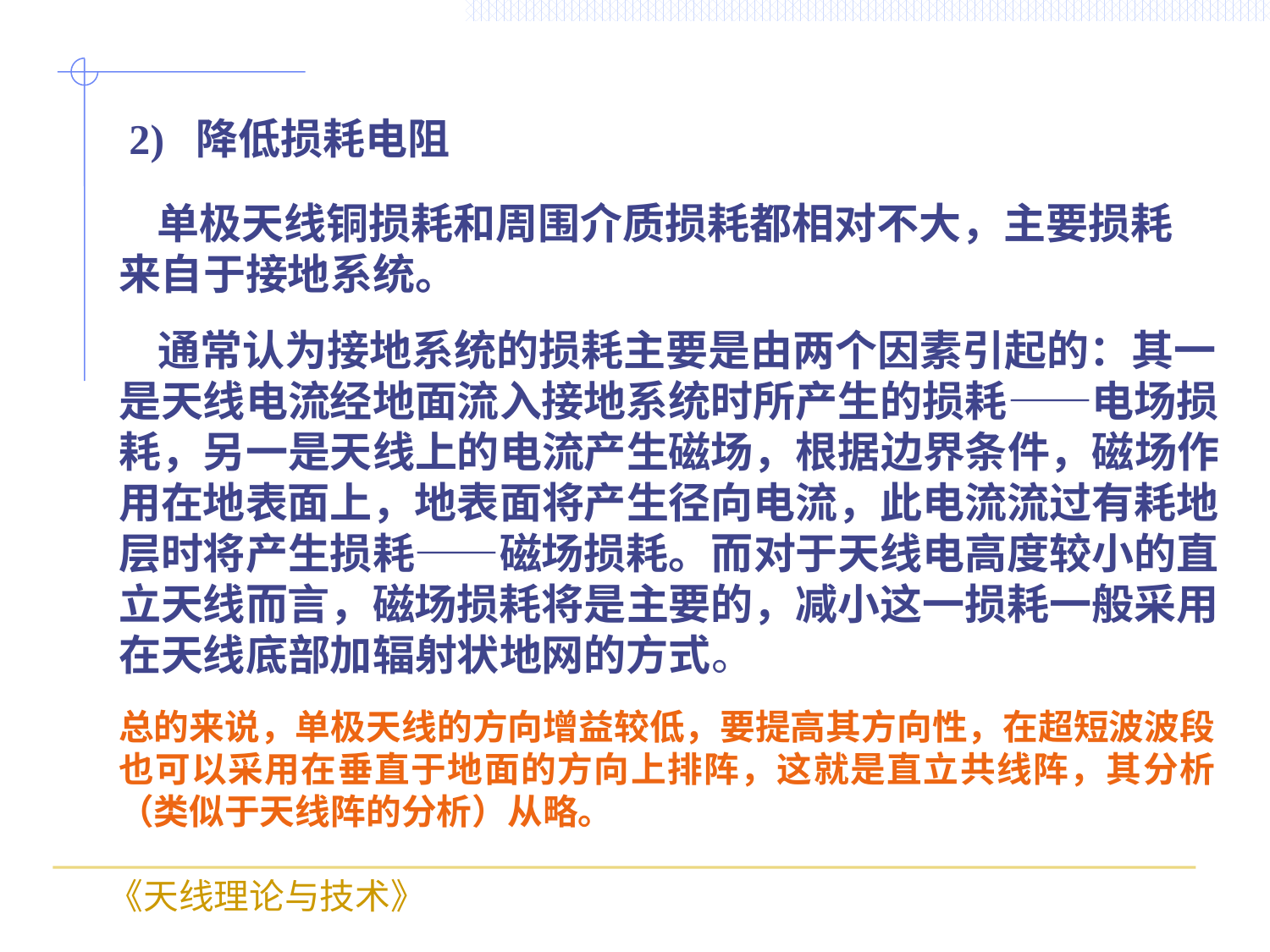

2)  降低损耗电阻
   单极天线铜损耗和周围介质损耗都相对不大，主要损耗来自于接地系统。
    通常认为接地系统的损耗主要是由两个因素引起的：其一是天线电流经地面流入接地系统时所产生的损耗——电场损耗，另一是天线上的电流产生磁场，根据边界条件，磁场作用在地表面上，地表面将产生径向电流，此电流流过有耗地层时将产生损耗——磁场损耗。而对于天线电高度较小的直立天线而言，磁场损耗将是主要的，减小这一损耗一般采用在天线底部加辐射状地网的方式。
总的来说，单极天线的方向增益较低，要提高其方向性，在超短波波段也可以采用在垂直于地面的方向上排阵，这就是直立共线阵，其分析（类似于天线阵的分析）从略。